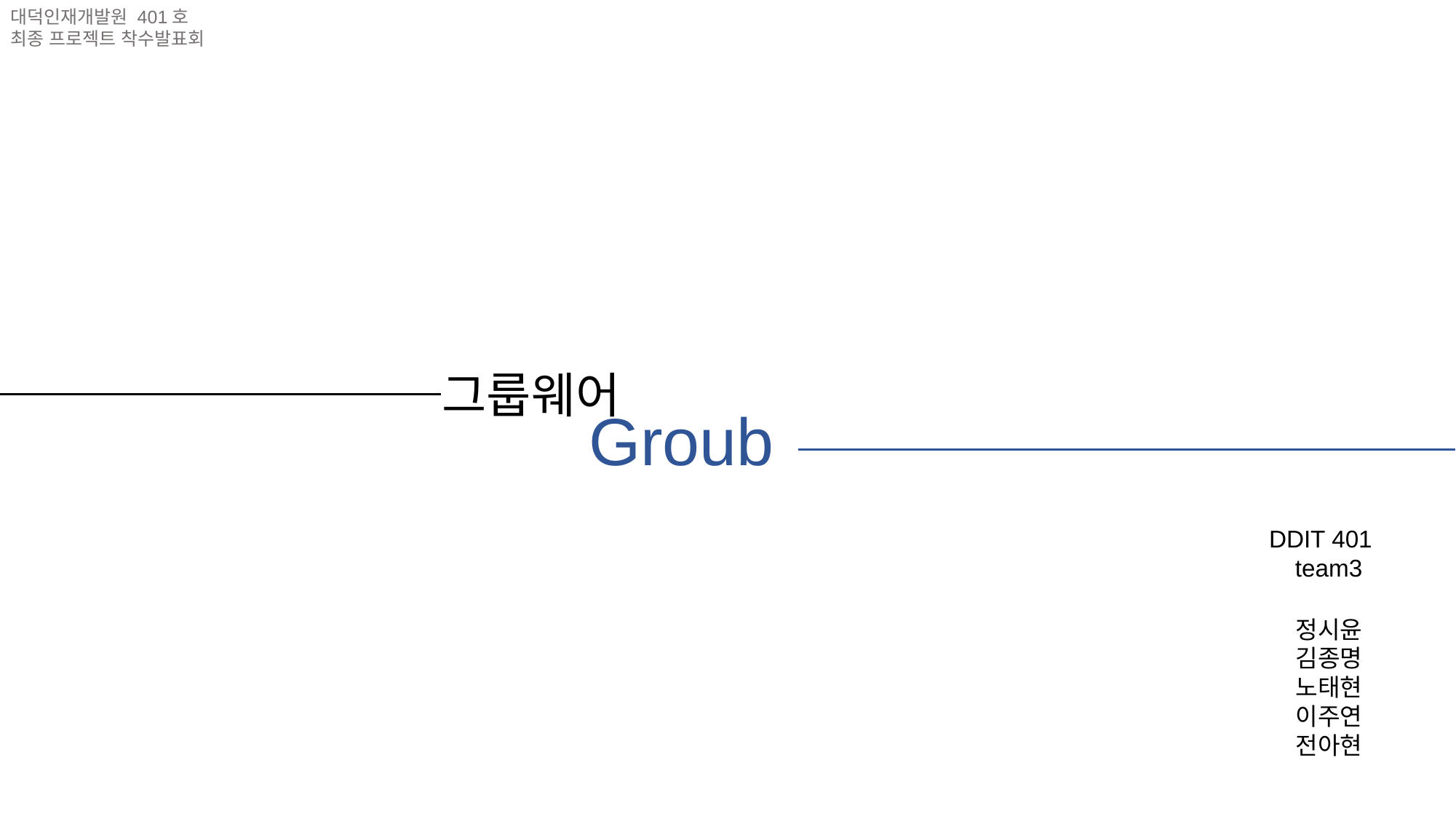

대덕인재개발원 401호
최종 프로젝트 착수발표회
그룹웨어
Groub
DDIT 401
team3

정시윤
김종명
노태현
이주연
전아현